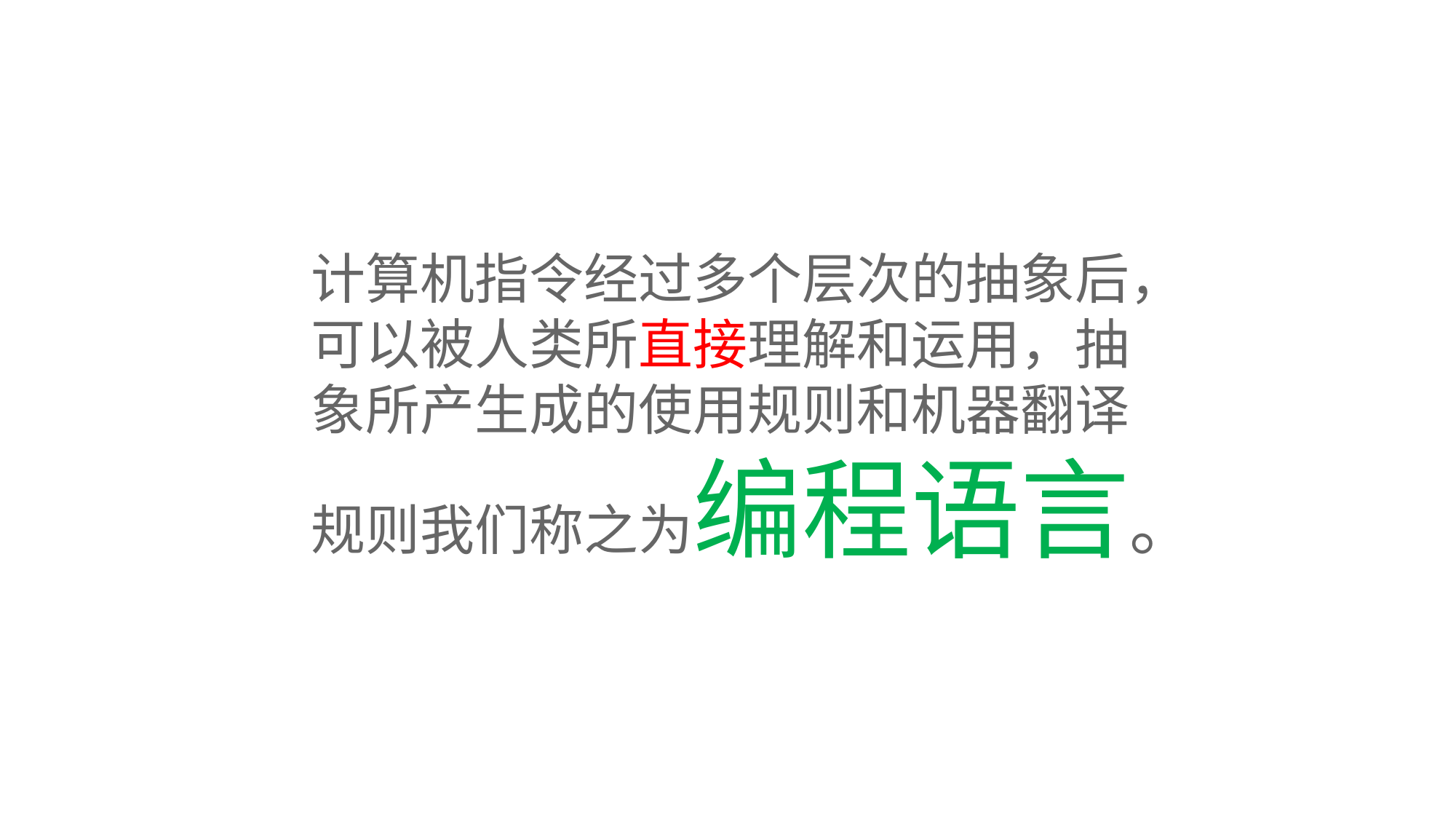

计算机指令经过多个层次的抽象后，可以被人类所直接理解和运用，抽象所产生成的使用规则和机器翻译规则我们称之为编程语言。